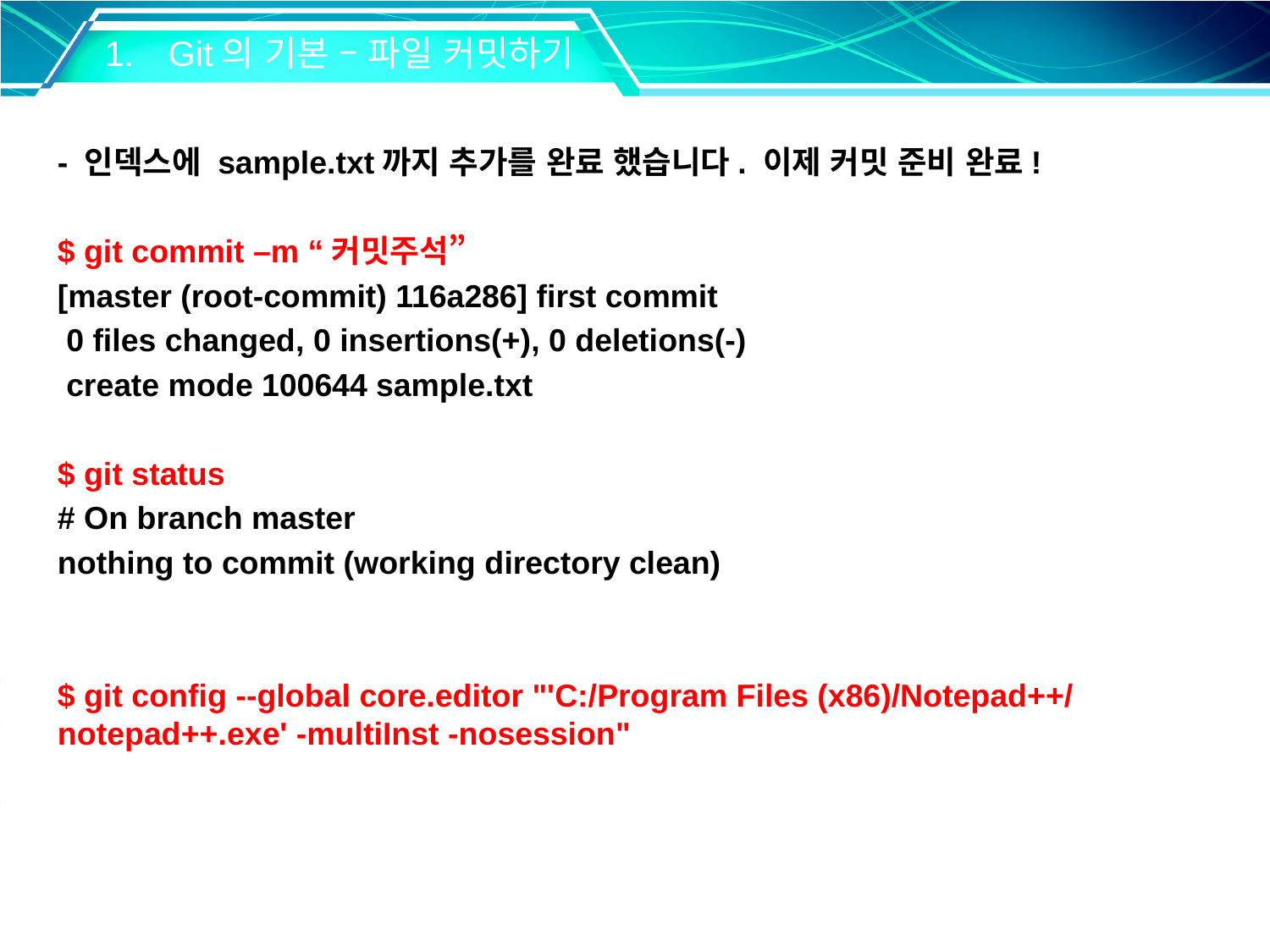

Git의 기본 – 파일 커밋하기
- 인덱스에 sample.txt까지 추가를 완료 했습니다. 이제 커밋 준비 완료!

$ git commit –m “커밋주석”
[master (root-commit) 116a286] first commit
 0 files changed, 0 insertions(+), 0 deletions(-)
 create mode 100644 sample.txt

$ git status
# On branch master
nothing to commit (working directory clean)

$ git config --global core.editor "'C:/Program Files (x86)/Notepad++/notepad++.exe' -multiInst -nosession"